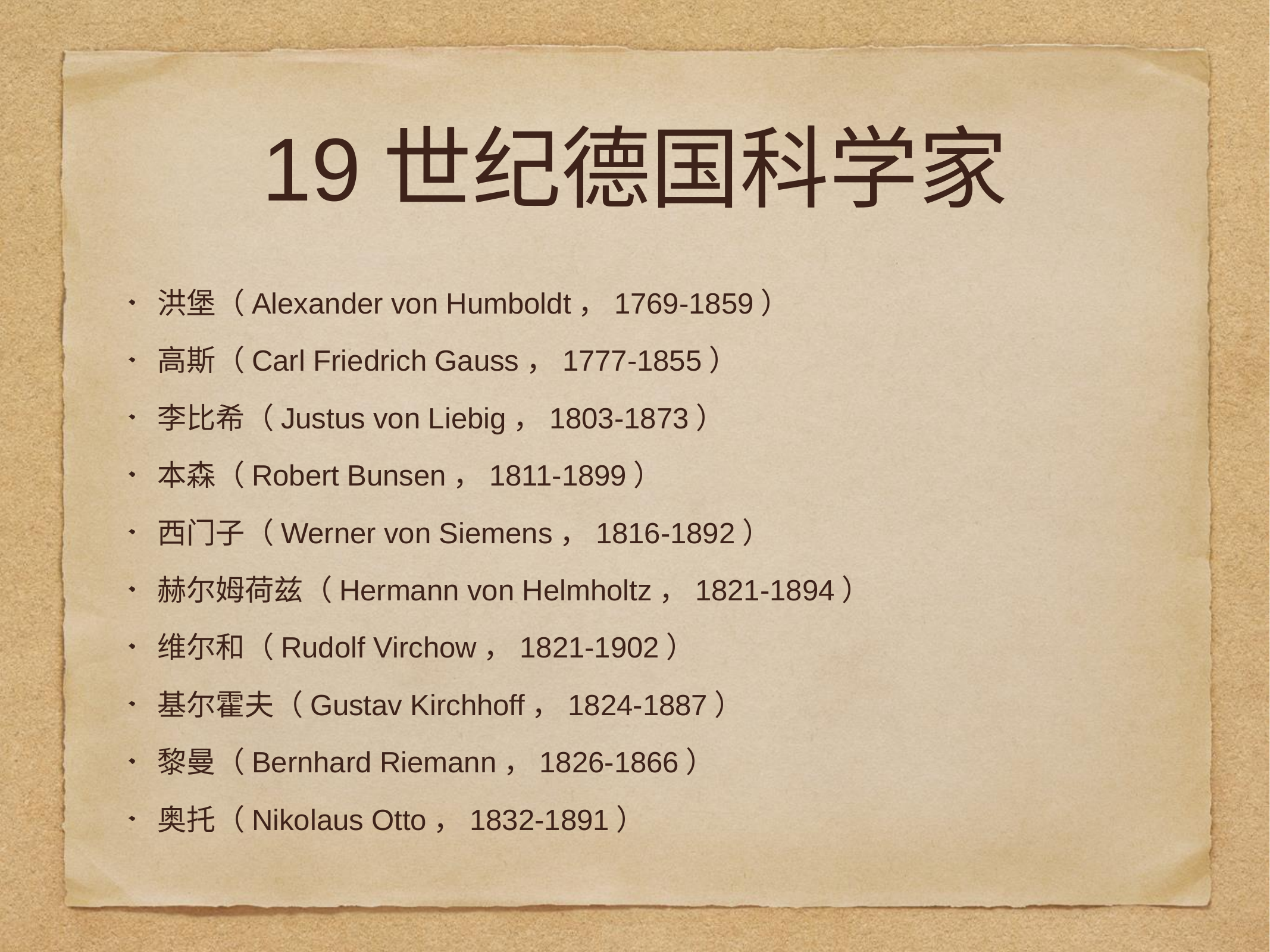

# 19世纪德国科学家
洪堡（Alexander von Humboldt，1769-1859）
高斯（Carl Friedrich Gauss，1777-1855）
李比希（Justus von Liebig，1803-1873）
本森（Robert Bunsen，1811-1899）
西门子（Werner von Siemens，1816-1892）
赫尔姆荷兹（Hermann von Helmholtz，1821-1894）
维尔和（Rudolf Virchow，1821-1902）
基尔霍夫（Gustav Kirchhoff，1824-1887）
黎曼（Bernhard Riemann，1826-1866）
奥托（Nikolaus Otto，1832-1891）